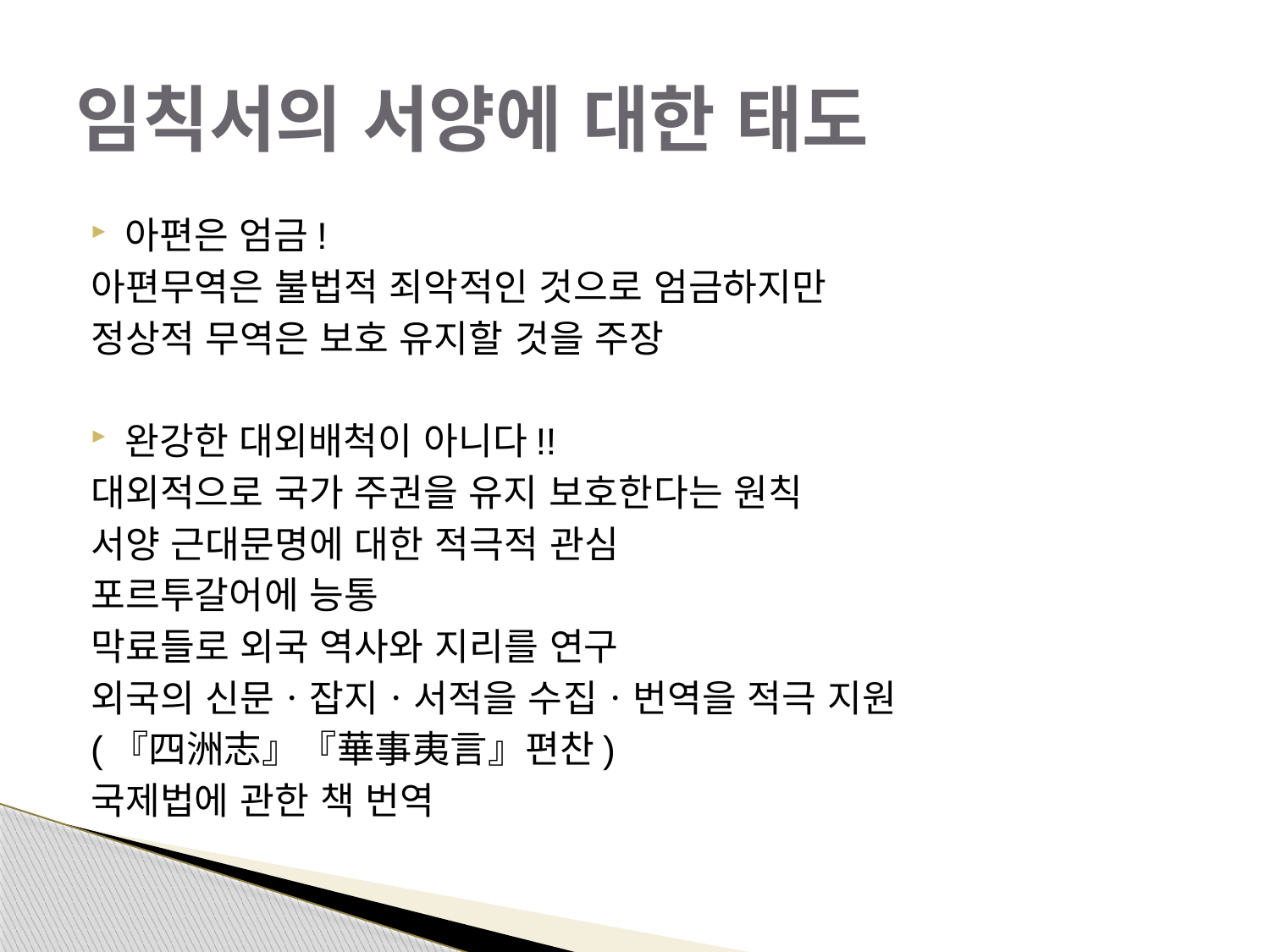

# 임칙서의 서양에 대한 태도
아편은 엄금!
	아편무역은 불법적 죄악적인 것으로 엄금하지만
	정상적 무역은 보호 유지할 것을 주장

완강한 대외배척이 아니다!!
	대외적으로 국가 주권을 유지 보호한다는 원칙
	서양 근대문명에 대한 적극적 관심
	포르투갈어에 능통
	막료들로 외국 역사와 지리를 연구
	외국의 신문ㆍ잡지ㆍ서적을 수집ㆍ번역을 적극 지원
			(『四洲志』『華事夷言』편찬)
	국제법에 관한 책 번역